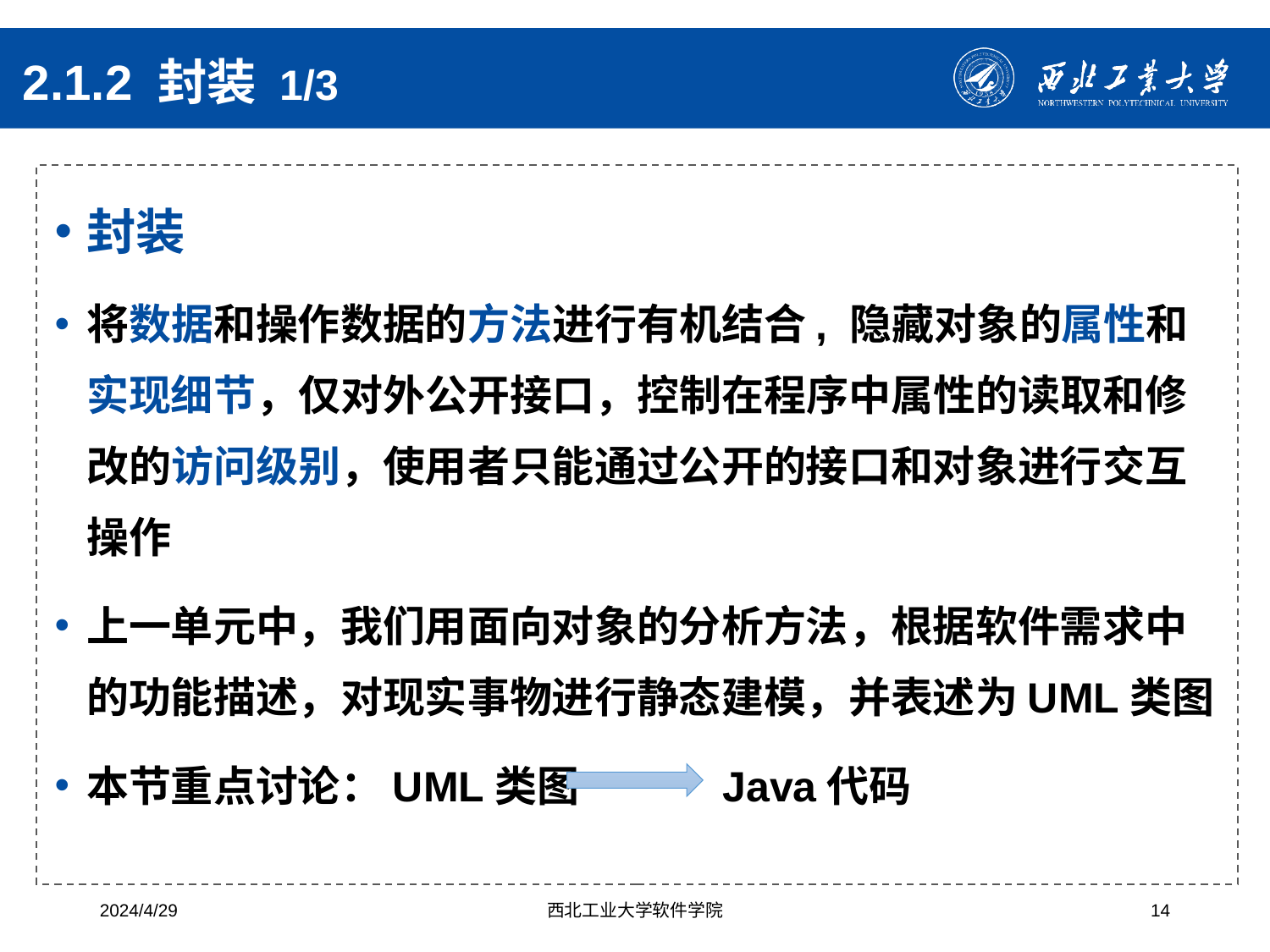

# 2.1.2 封装 1/3
封装
将数据和操作数据的方法进行有机结合, 隐藏对象的属性和实现细节，仅对外公开接口，控制在程序中属性的读取和修改的访问级别，使用者只能通过公开的接口和对象进行交互操作
上一单元中，我们用面向对象的分析方法，根据软件需求中的功能描述，对现实事物进行静态建模，并表述为UML类图
本节重点讨论：UML类图              Java代码

2024/4/29
西北工业大学软件学院
14